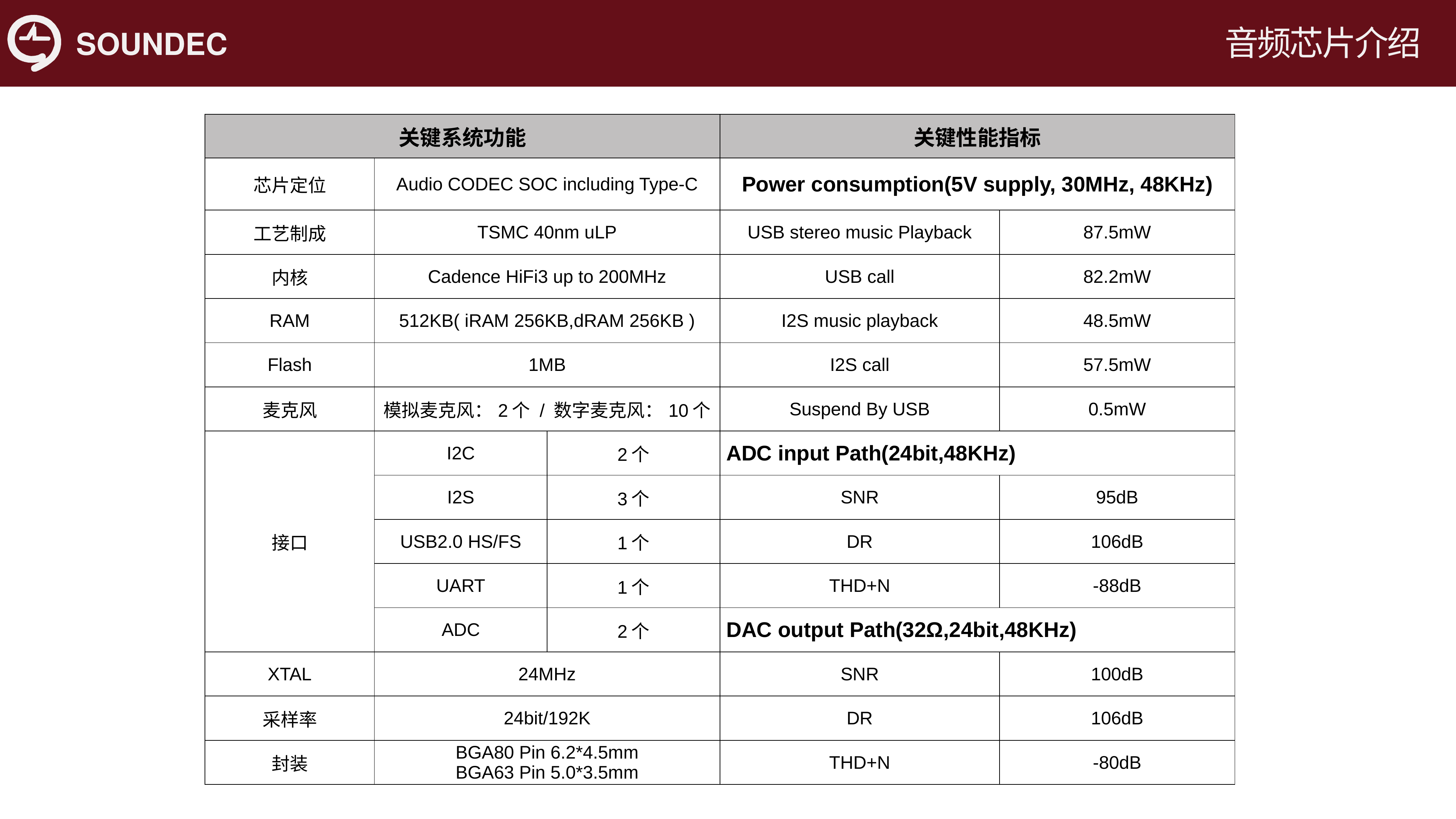

音频芯片介绍
| 关键系统功能 |  |  |
| --- | --- | --- |
| 芯片定位 | Audio CODEC SOC including Type-C |  |
| 工艺制成 | TSMC 40nm uLP |  |
| 内核 | Cadence HiFi3 up to 200MHz |  |
| RAM | 512KB( iRAM 256KB,dRAM 256KB ) |  |
| Flash | 1MB |  |
| 麦克风 | 模拟麦克风：2个 / 数字麦克风：10个 |  |
| 接口 | I2C | 2个 |
| SNR | I2S | 3个 |
| DR | USB2.0 HS/FS | 1个 |
| THD+N | UART | 1个 |
|  | ADC | 2个 |
| XTAL | 24MHz |  |
| 采样率 | 24bit/192K |  |
| 封装 | BGA80 Pin 6.2\*4.5mm BGA63 Pin 5.0\*3.5mm |  |
| 关键性能指标 |  |
| --- | --- |
| Power consumption(5V supply, 30MHz, 48KHz) |  |
| USB stereo music Playback | 87.5mW |
| USB call | 82.2mW |
| I2S music playback | 48.5mW |
| I2S call | 57.5mW |
| Suspend By USB | 0.5mW |
| ADC input Path(24bit,48KHz) |  |
| SNR | 95dB |
| DR | 106dB |
| THD+N | -88dB |
| DAC output Path(32Ω,24bit,48KHz) |  |
| SNR | 100dB |
| DR | 106dB |
| THD+N | -80dB |